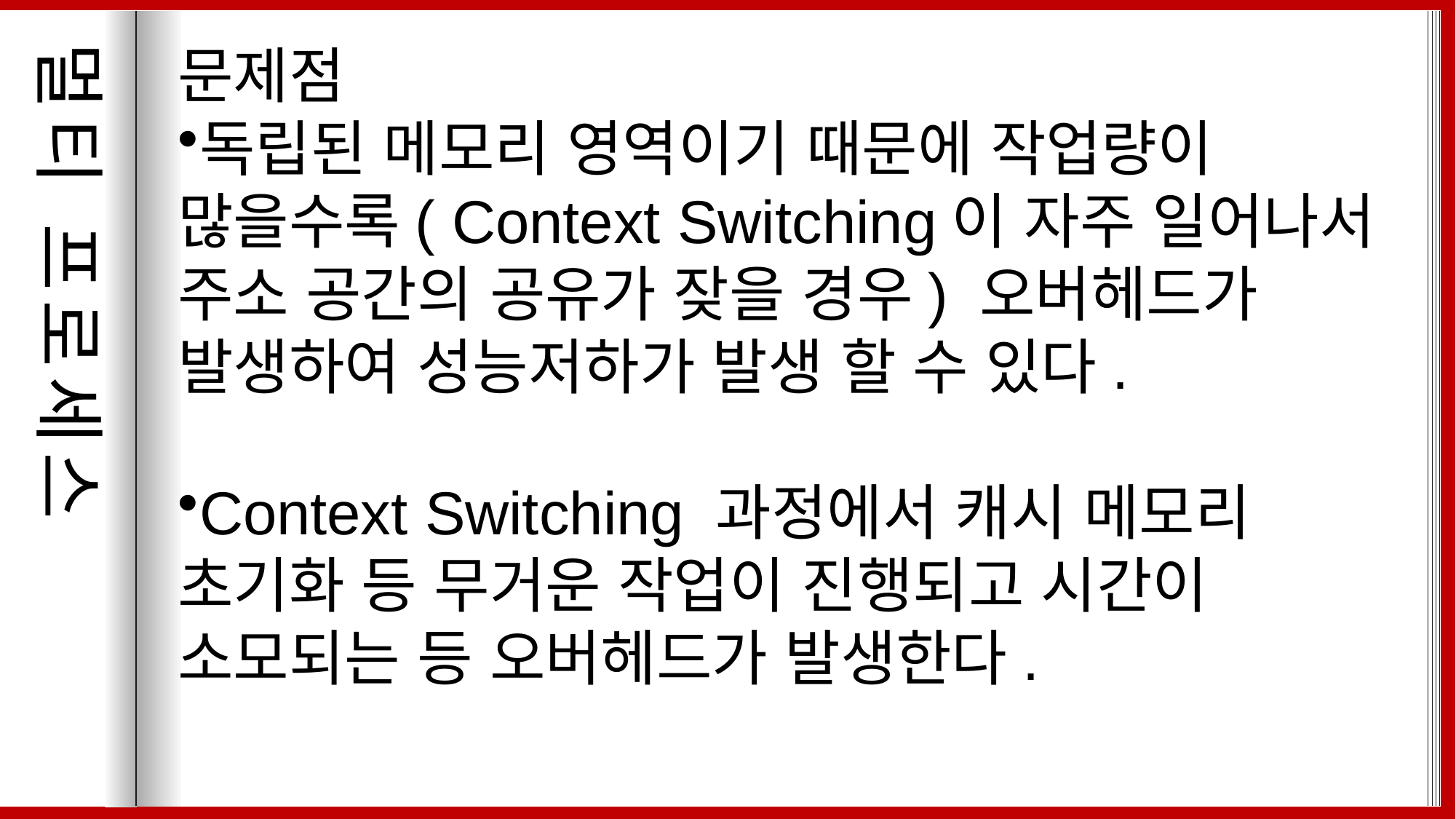

`
멀티 프로세스
문제점
독립된 메모리 영역이기 때문에 작업량이 많을수록( Context Switching이 자주 일어나서 주소 공간의 공유가 잦을 경우) 오버헤드가 발생하여 성능저하가 발생 할 수 있다.

Context Switching 과정에서 캐시 메모리 초기화 등 무거운 작업이 진행되고 시간이 소모되는 등 오버헤드가 발생한다.